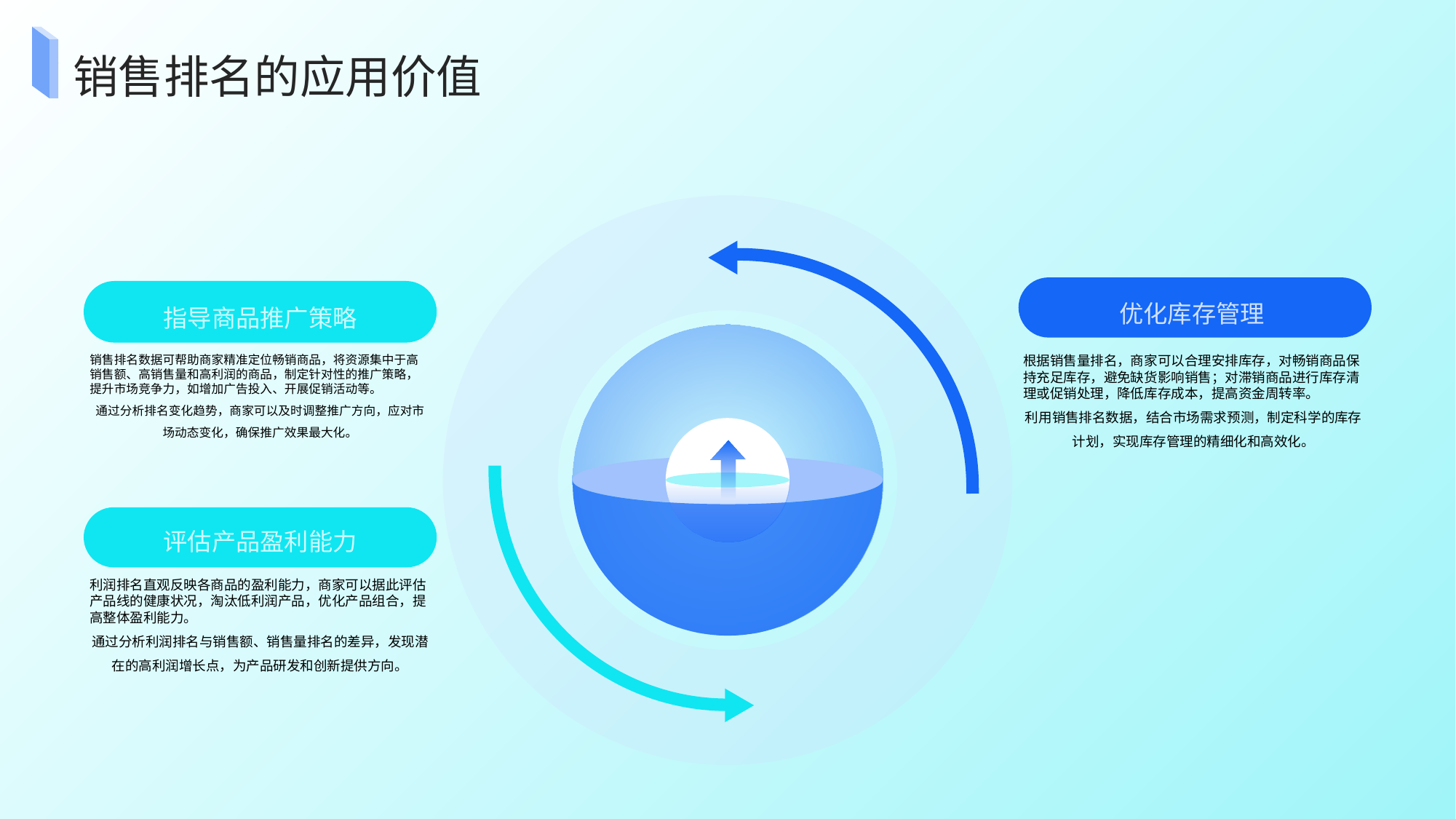

销售排名的应用价值

优化库存管理
指导商品推广策略

销售排名数据可帮助商家精准定位畅销商品，将资源集中于高销售额、高销售量和高利润的商品，制定针对性的推广策略，提升市场竞争力，如增加广告投入、开展促销活动等。
通过分析排名变化趋势，商家可以及时调整推广方向，应对市场动态变化，确保推广效果最大化。
根据销售量排名，商家可以合理安排库存，对畅销商品保持充足库存，避免缺货影响销售；对滞销商品进行库存清理或促销处理，降低库存成本，提高资金周转率。
利用销售排名数据，结合市场需求预测，制定科学的库存计划，实现库存管理的精细化和高效化。

评估产品盈利能力
利润排名直观反映各商品的盈利能力，商家可以据此评估产品线的健康状况，淘汰低利润产品，优化产品组合，提高整体盈利能力。
通过分析利润排名与销售额、销售量排名的差异，发现潜在的高利润增长点，为产品研发和创新提供方向。